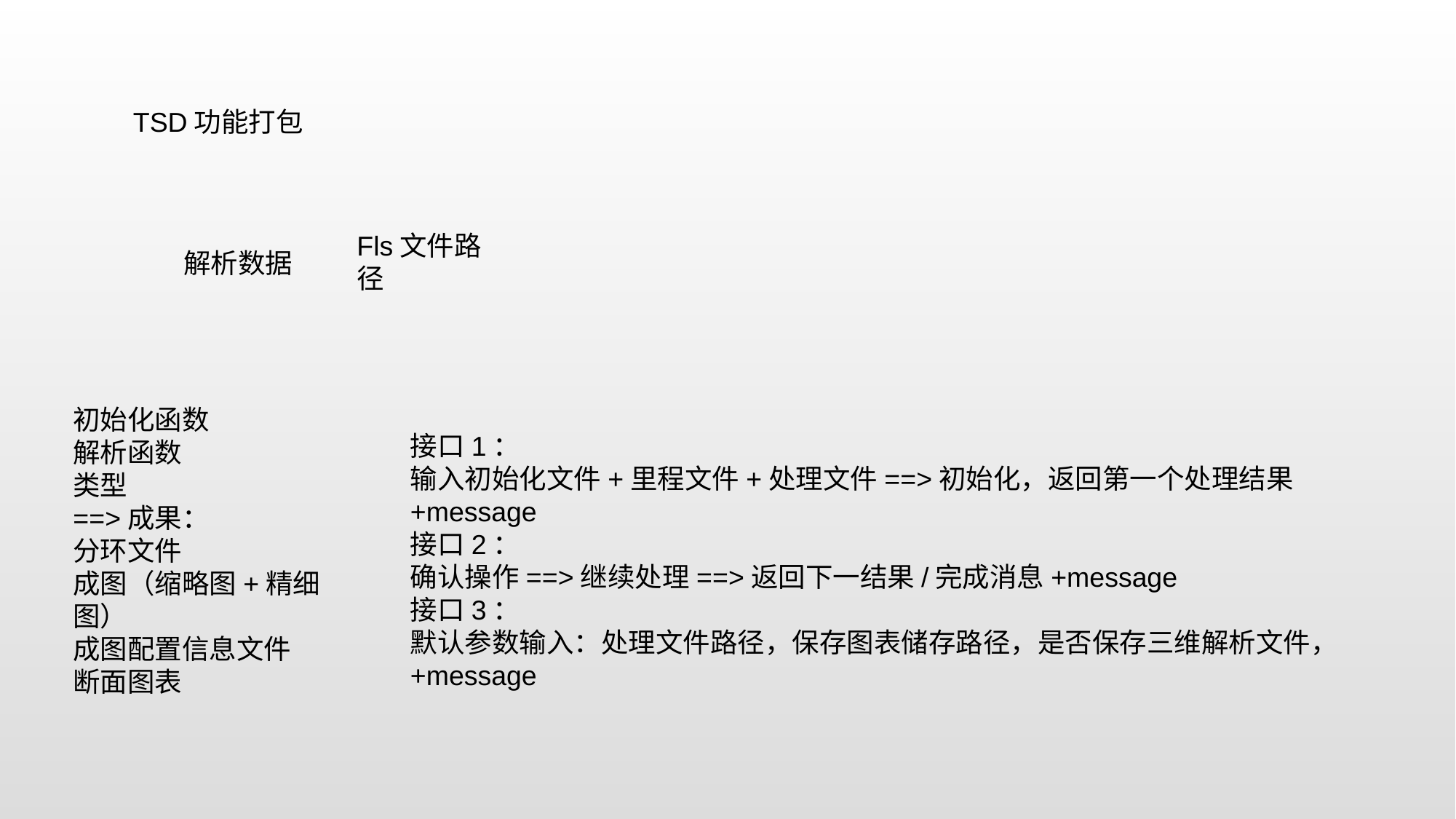

TSD功能打包
Fls文件路径
解析数据
初始化函数
解析函数
类型
==>成果：
分环文件
成图（缩略图+精细图）
成图配置信息文件
断面图表

接口1：
输入初始化文件+里程文件+处理文件==>初始化，返回第一个处理结果+message
接口2：
确认操作==>继续处理==>返回下一结果/完成消息+message
接口3：
默认参数输入：处理文件路径，保存图表储存路径，是否保存三维解析文件，+message